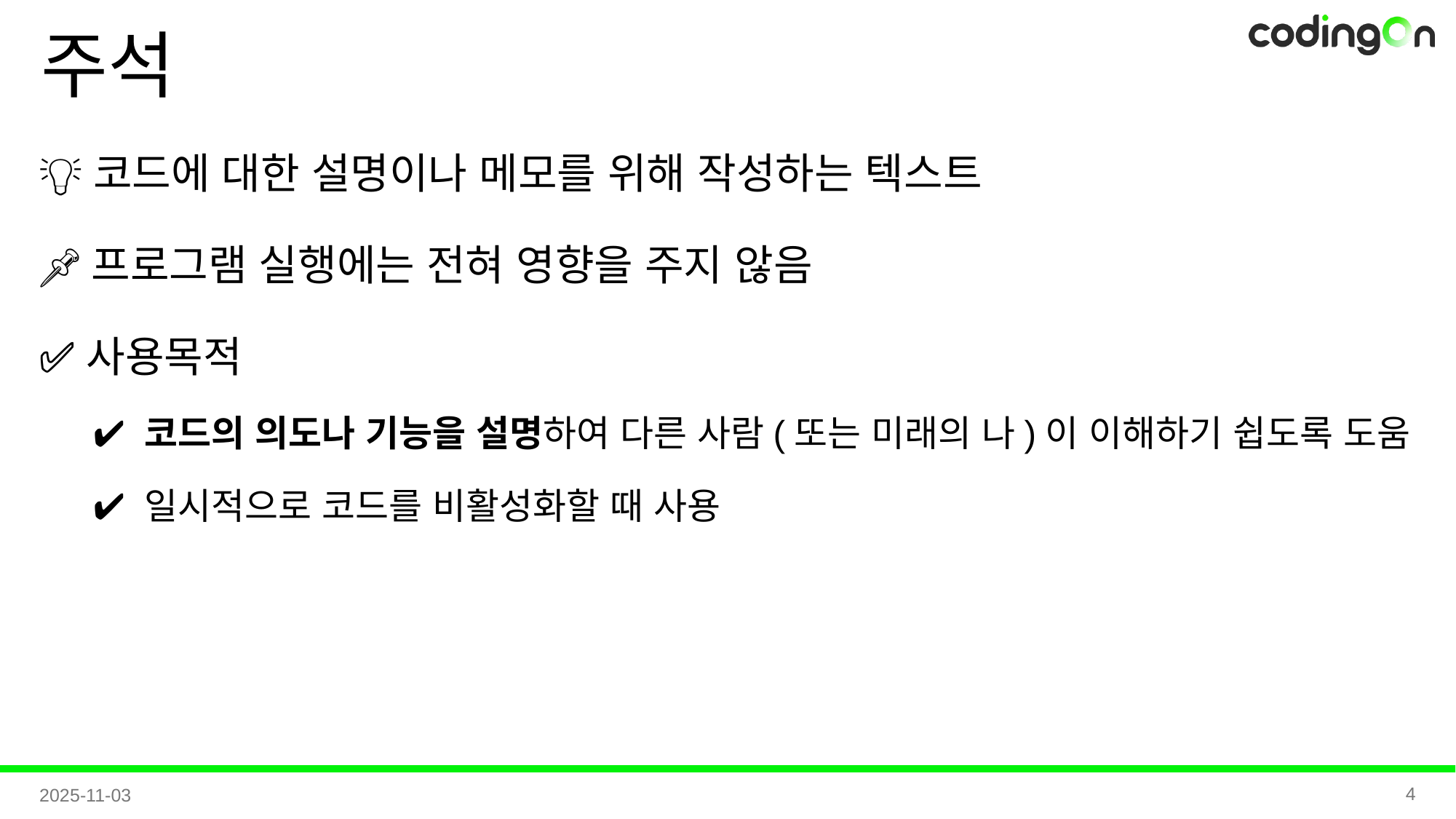

# 주석
💡코드에 대한 설명이나 메모를 위해 작성하는 텍스트
📌프로그램 실행에는 전혀 영향을 주지 않음
✅사용목적
✔️ 코드의 의도나 기능을 설명하여 다른 사람(또는 미래의 나)이 이해하기 쉽도록 도움
✔️ 일시적으로 코드를 비활성화할 때 사용
4
2025-11-03